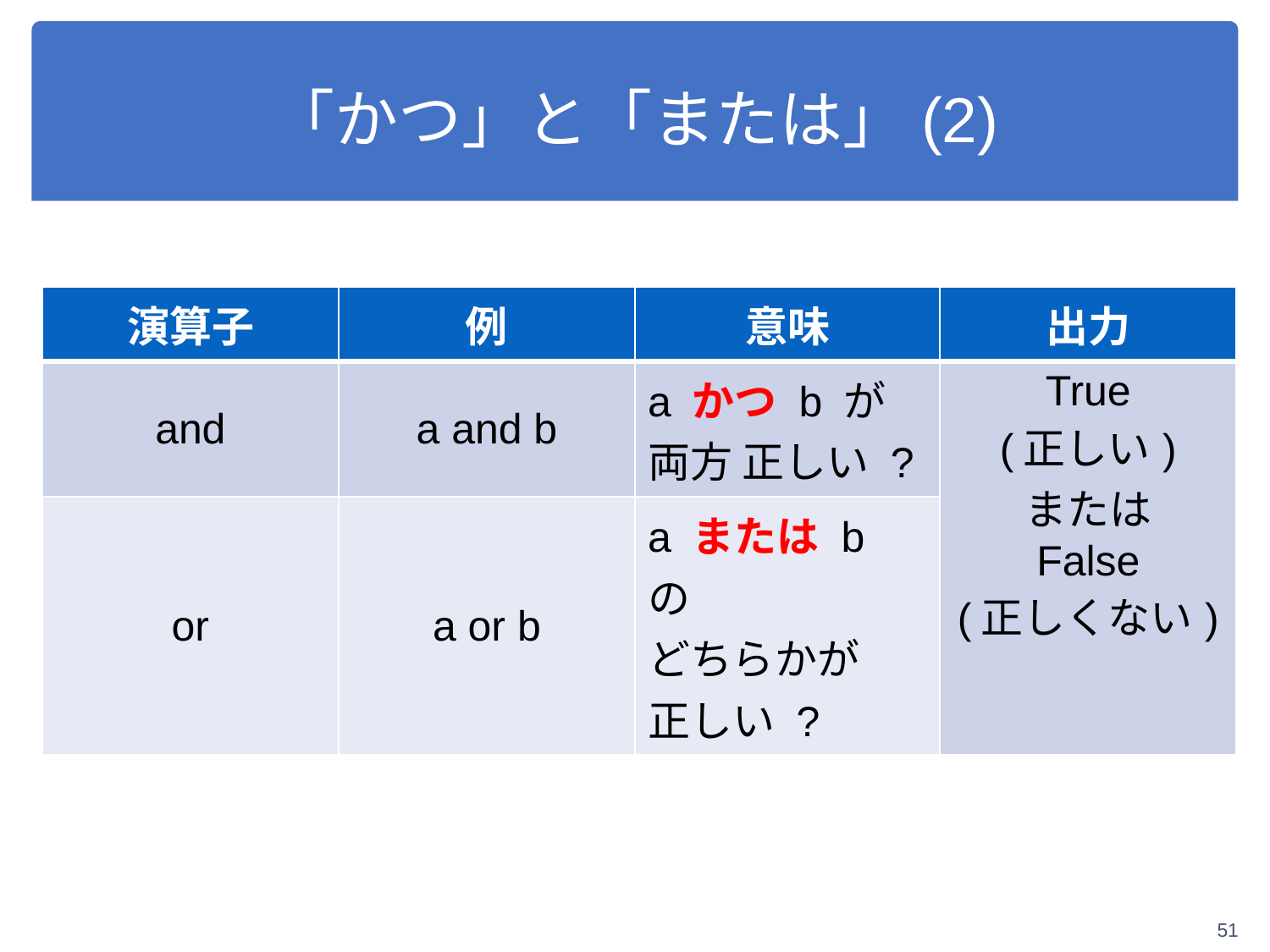

51
# 「かつ」と「または」(2)
| 演算子 | 例 | 意味 | 出力 |
| --- | --- | --- | --- |
| and | a and b | a かつ b が 両方 正しい ? | True (正しい) または False (正しくない) |
| or | a or b | a または b の どちらかが 正しい ? |  |